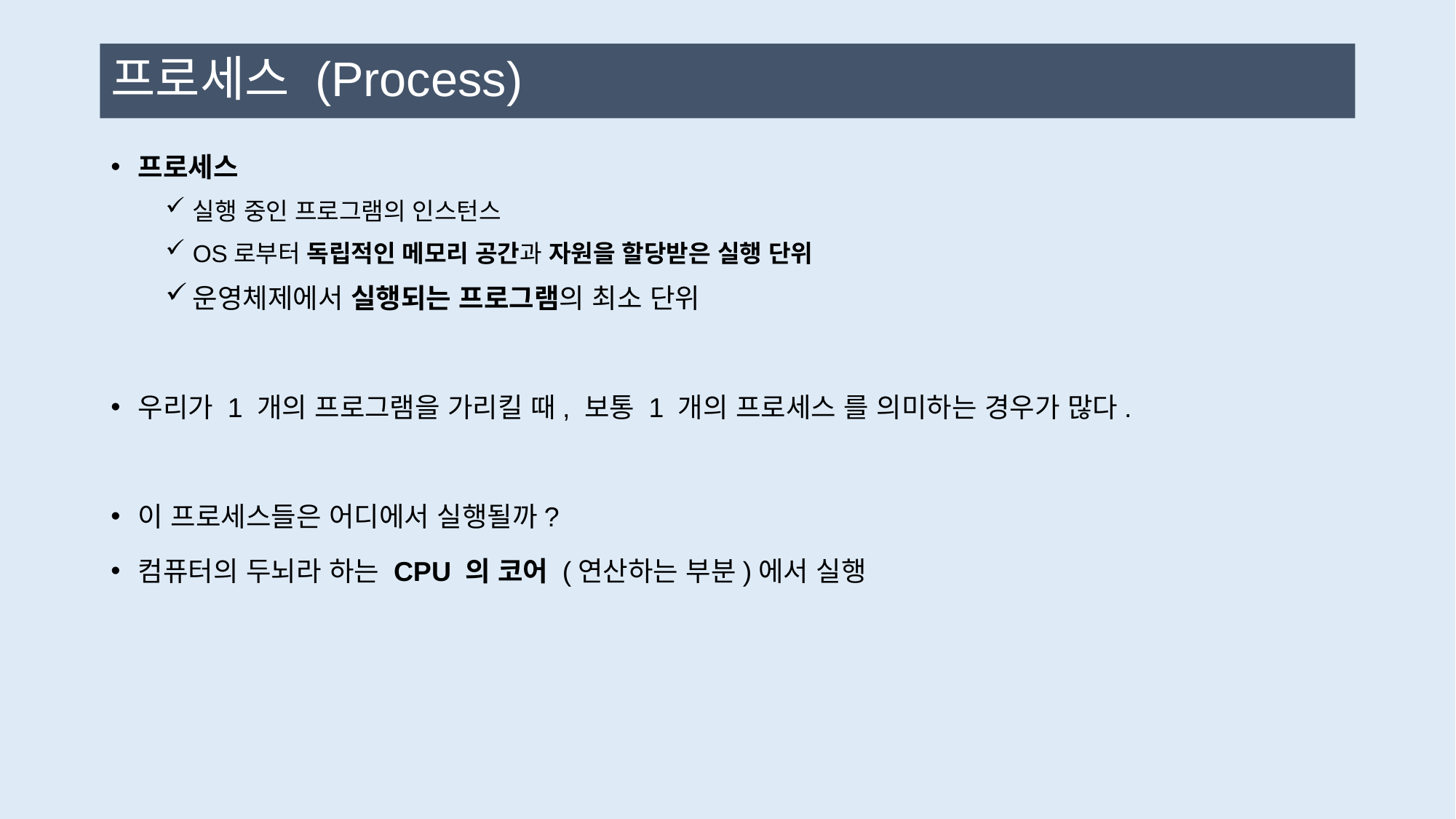

# 프로세스 (Process)
프로세스
실행 중인 프로그램의 인스턴스
OS로부터 독립적인 메모리 공간과 자원을 할당받은 실행 단위
운영체제에서 실행되는 프로그램의 최소 단위

우리가 1 개의 프로그램을 가리킬 때, 보통 1 개의 프로세스 를 의미하는 경우가 많다.

이 프로세스들은 어디에서 실행될까?
컴퓨터의 두뇌라 하는 CPU 의 코어 (연산하는 부분)에서 실행